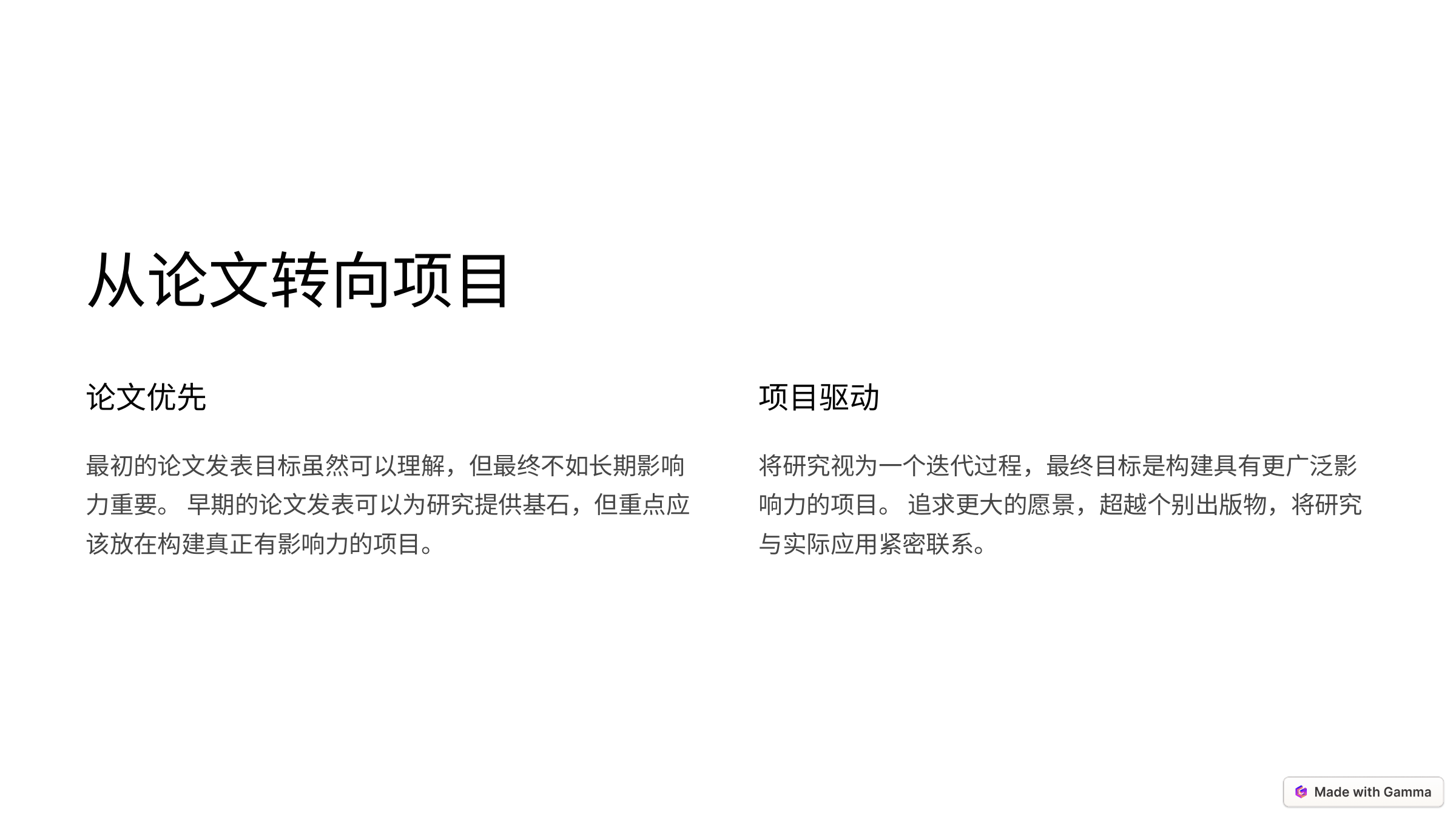

从论文转向项目
论文优先
项目驱动
最初的论文发表目标虽然可以理解，但最终不如长期影响力重要。 早期的论文发表可以为研究提供基石，但重点应该放在构建真正有影响力的项目。
将研究视为一个迭代过程，最终目标是构建具有更广泛影响力的项目。 追求更大的愿景，超越个别出版物，将研究与实际应用紧密联系。